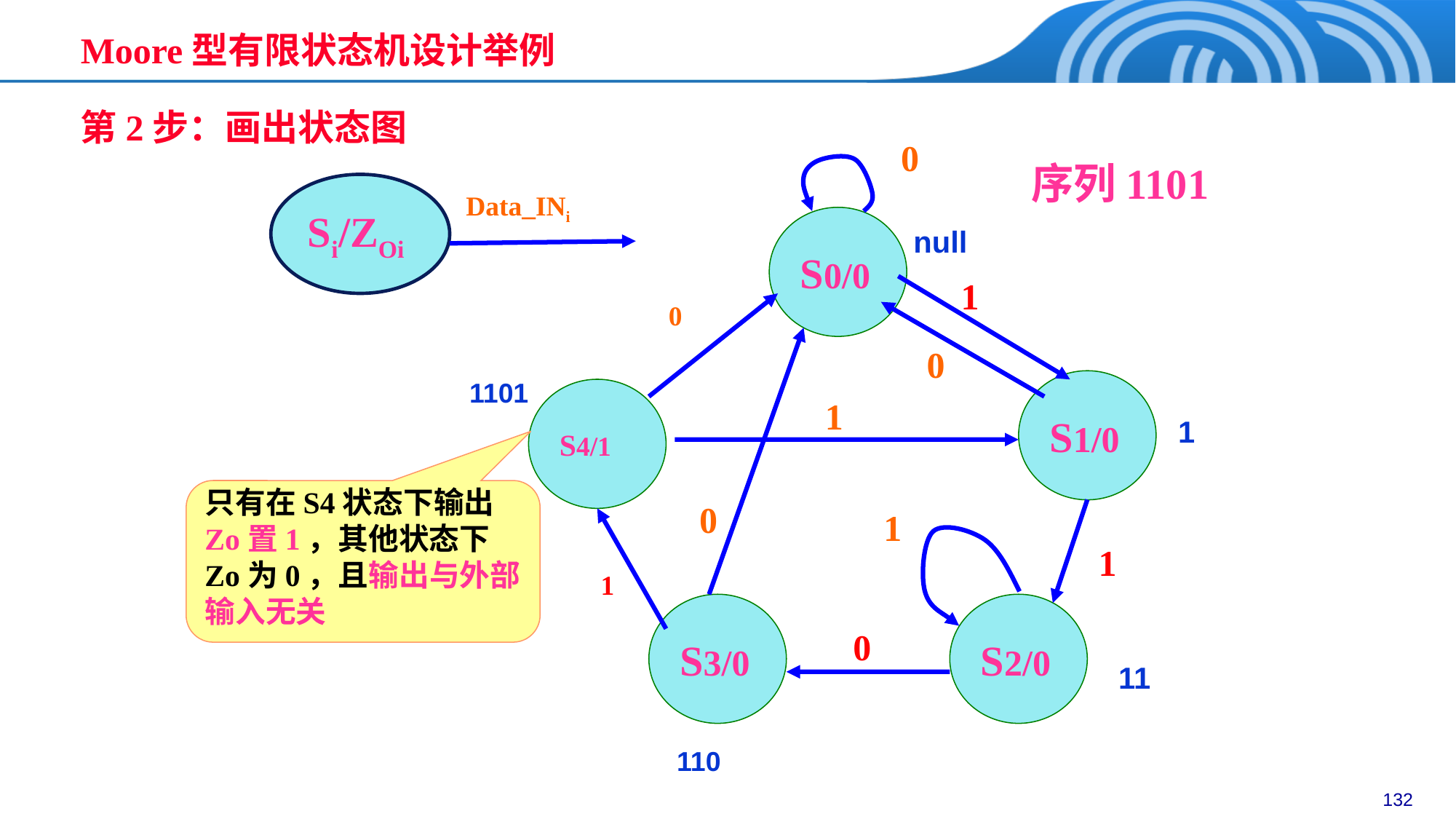

Moore型有限状态机设计举例
第2步：画出状态图
0
序列1101

Si/ZOi

Data_INi
S0/0
null
1

0

0
S1/0
1101
S4/1
1
1

只有在S4状态下输出Zo置1，其他状态下Zo为0，且输出与外部输入无关
0
1

1
1
S3/0
S2/0
0
11

110